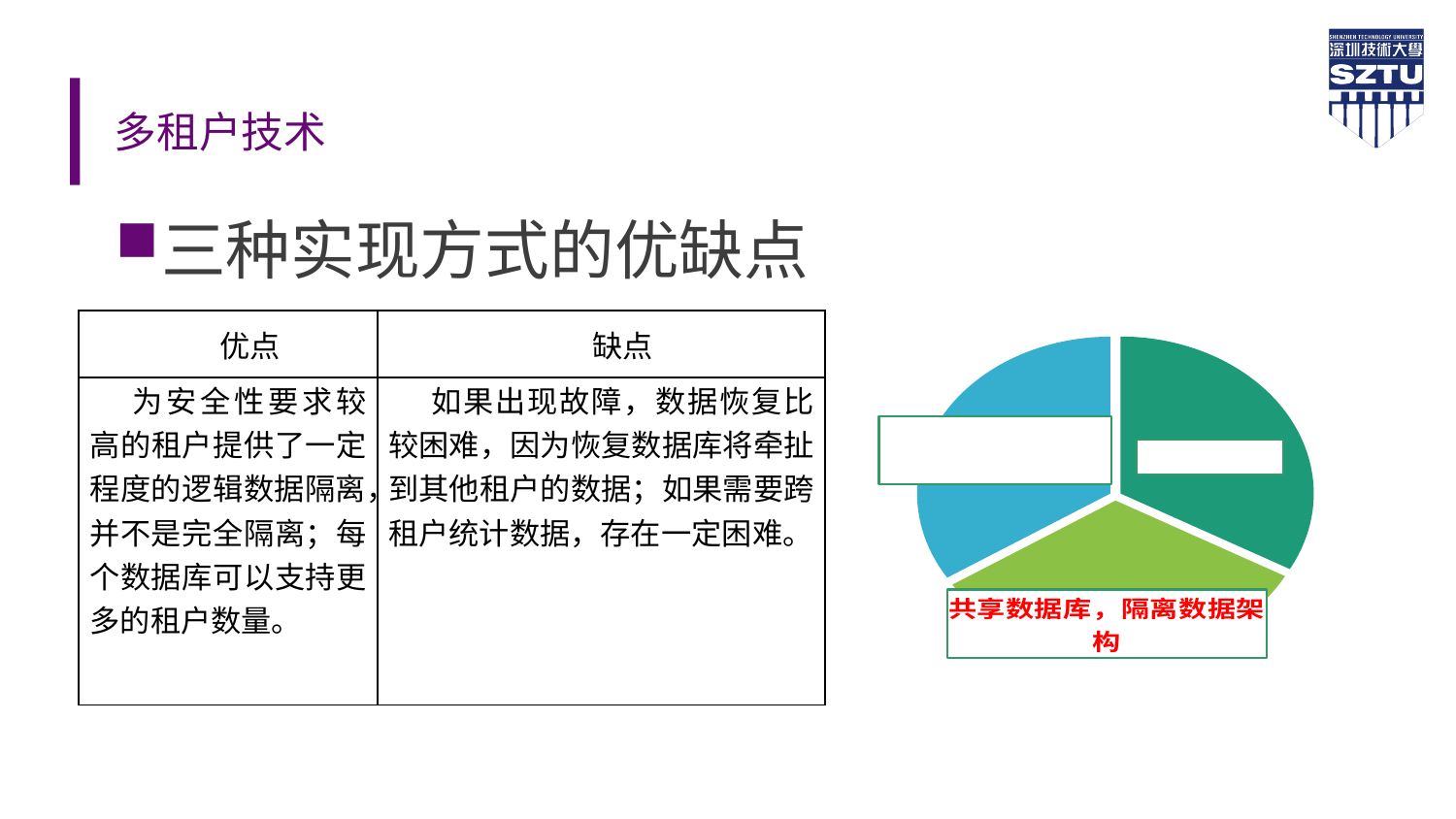

# 多租户技术
三种实现方式的优缺点

| 优点 | 缺点 |
| --- | --- |
| 为安全性要求较高的租户提供了一定程度的逻辑数据隔离，并不是完全隔离；每个数据库可以支持更多的租户数量。 | 如果出现故障，数据恢复比较困难，因为恢复数据库将牵扯到其他租户的数据；如果需要跨租户统计数据，存在一定困难。 |

### Chart

| Category | % |
|---|---|
| 1 | 0.330000000000003 |
| 2 | 0.330000000000003 |
| 3 | 0.34 |
|  | None |